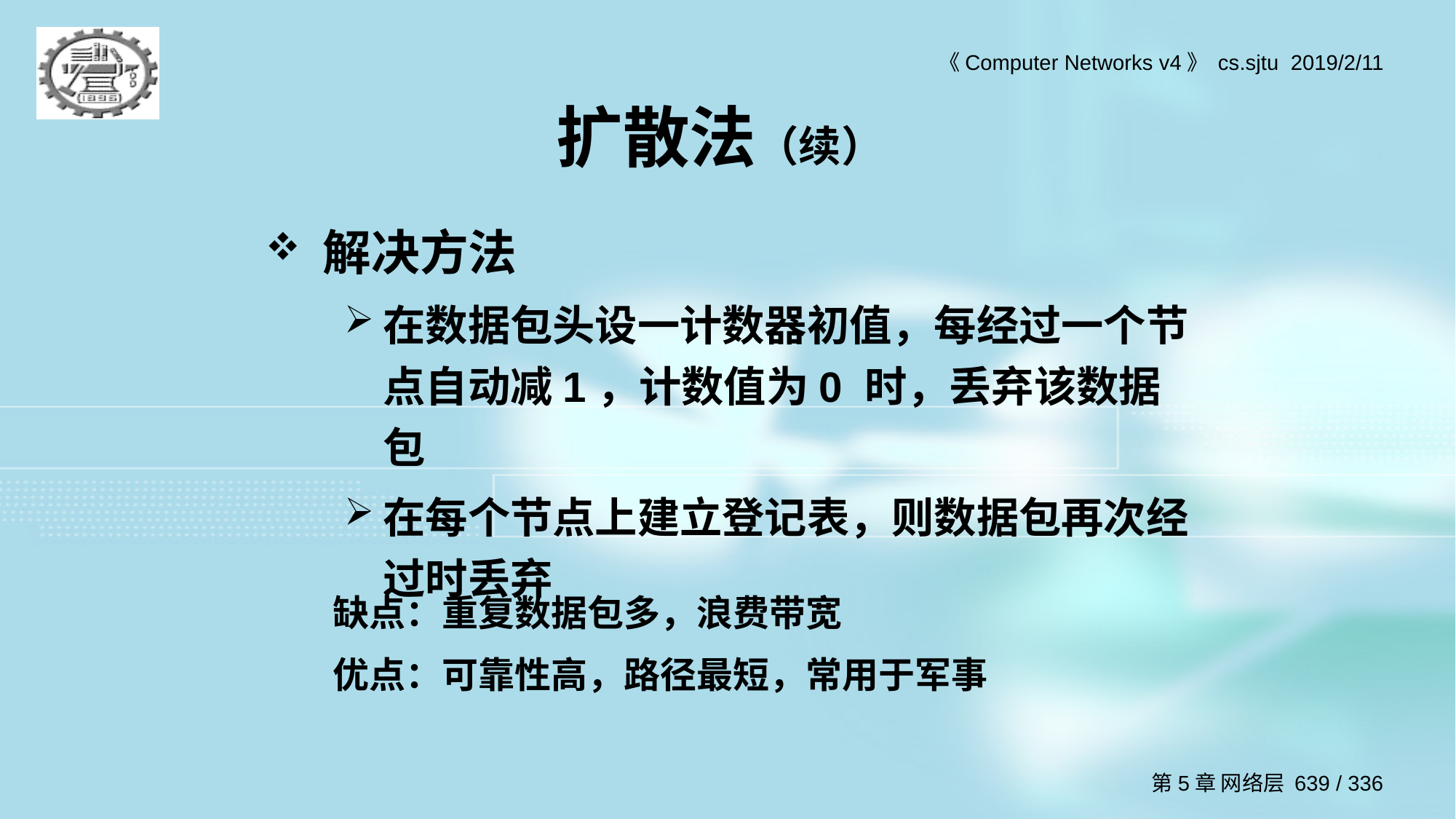

# 扩散法（续）
解决方法
在数据包头设一计数器初值，每经过一个节点自动减1，计数值为0 时，丢弃该数据包
在每个节点上建立登记表，则数据包再次经过时丢弃
缺点：重复数据包多，浪费带宽
优点：可靠性高，路径最短，常用于军事